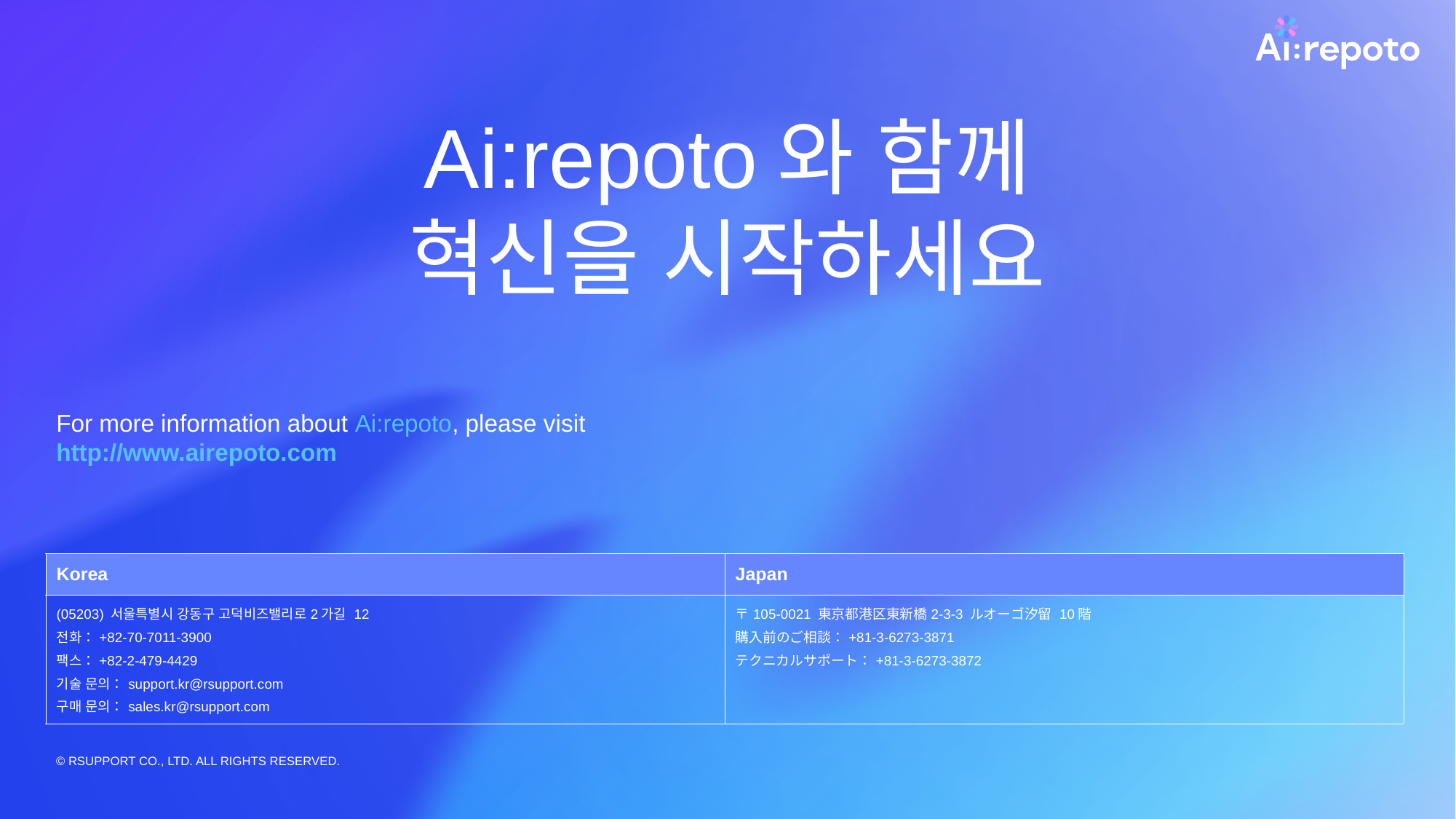

Ai:repoto와 함께
혁신을 시작하세요
For more information about Ai:repoto, please visit
http://www.airepoto.com
| Korea | Japan |
| --- | --- |
| (05203) 서울특별시 강동구 고덕비즈밸리로2가길 12 전화：+82-70-7011-3900 팩스：+82-2-479-4429 기술 문의：support.kr@rsupport.com 구매 문의：sales.kr@rsupport.com | 〒105-0021 東京都港区東新橋2-3-3 ルオーゴ汐留 10階 購入前のご相談：+81-3-6273-3871 テクニカルサポート：+81-3-6273-3872 |
© RSUPPORT CO., LTD. ALL RIGHTS RESERVED.